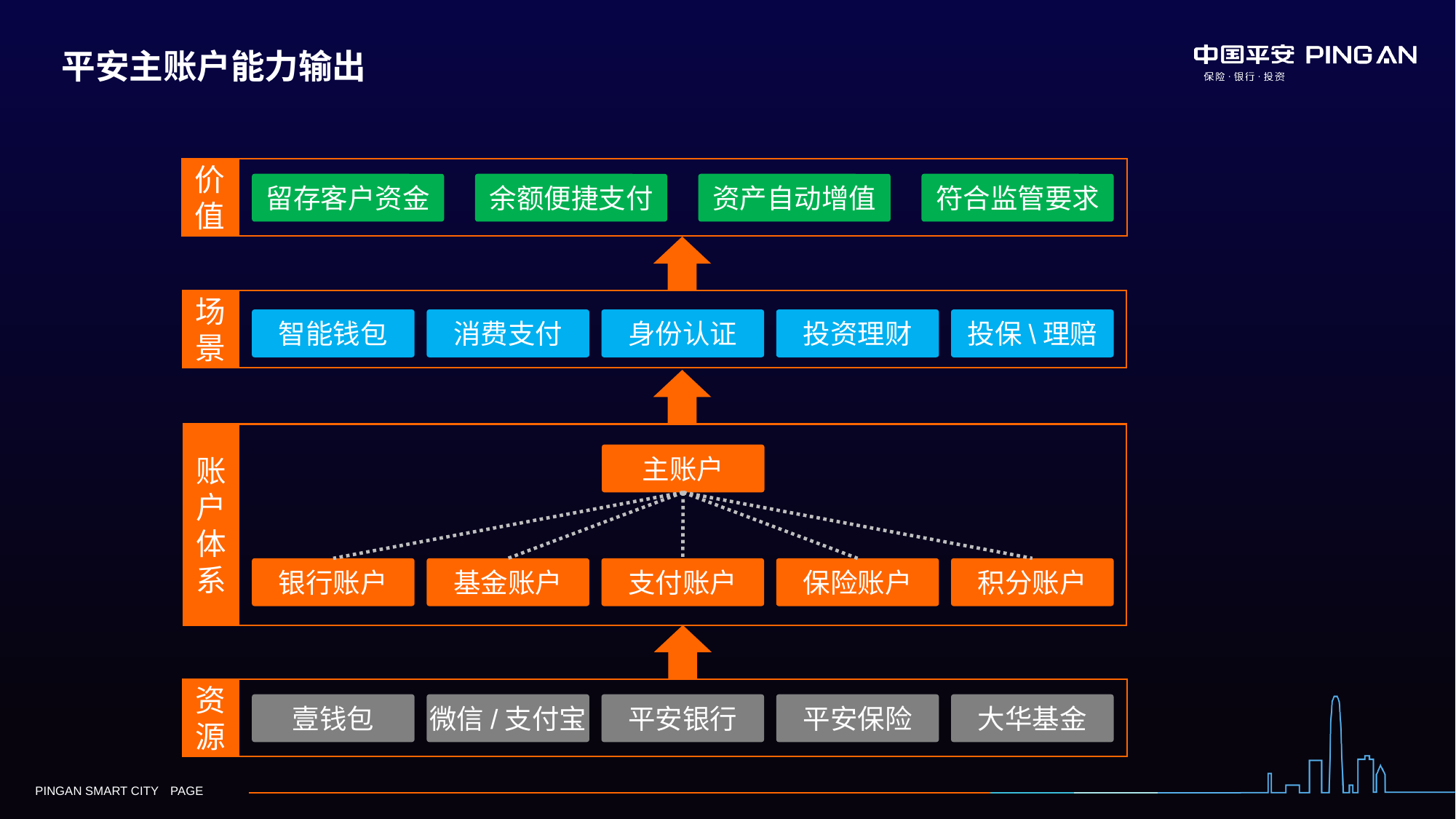

平安主账户能力输出
价值

留存客户资金
余额便捷支付
资产自动增值
符合监管要求

场景

智能钱包
消费支付
身份认证
投资理财
投保\理赔

账户体系

主账户
银行账户
基金账户
支付账户
保险账户
积分账户

资源

壹钱包
微信/支付宝
平安银行
平安保险
大华基金